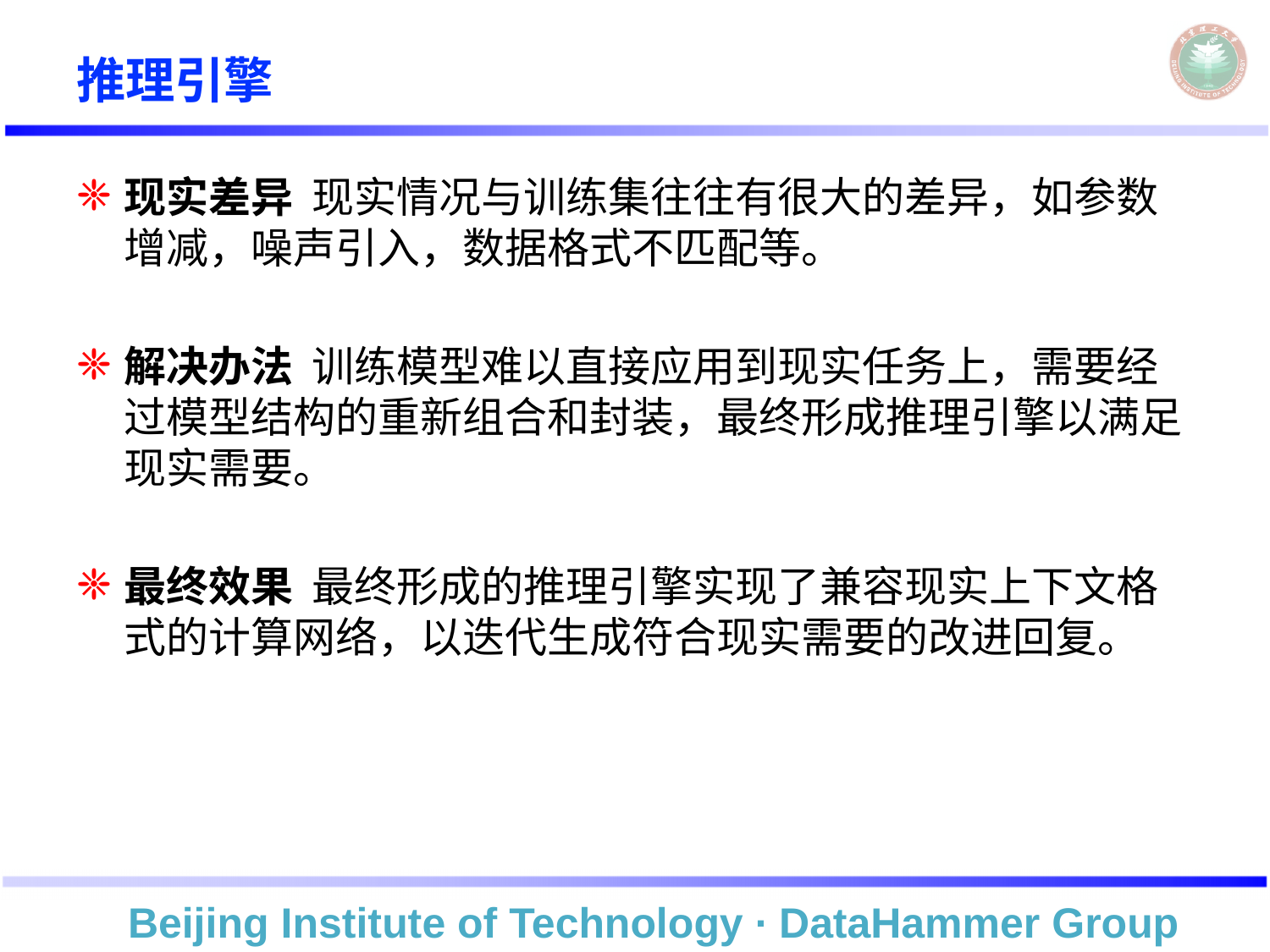

# 推理引擎
现实差异  现实情况与训练集往往有很大的差异，如参数增减，噪声引入，数据格式不匹配等。

解决办法  训练模型难以直接应用到现实任务上，需要经过模型结构的重新组合和封装，最终形成推理引擎以满足现实需要。

最终效果  最终形成的推理引擎实现了兼容现实上下文格式的计算网络，以迭代生成符合现实需要的改进回复。